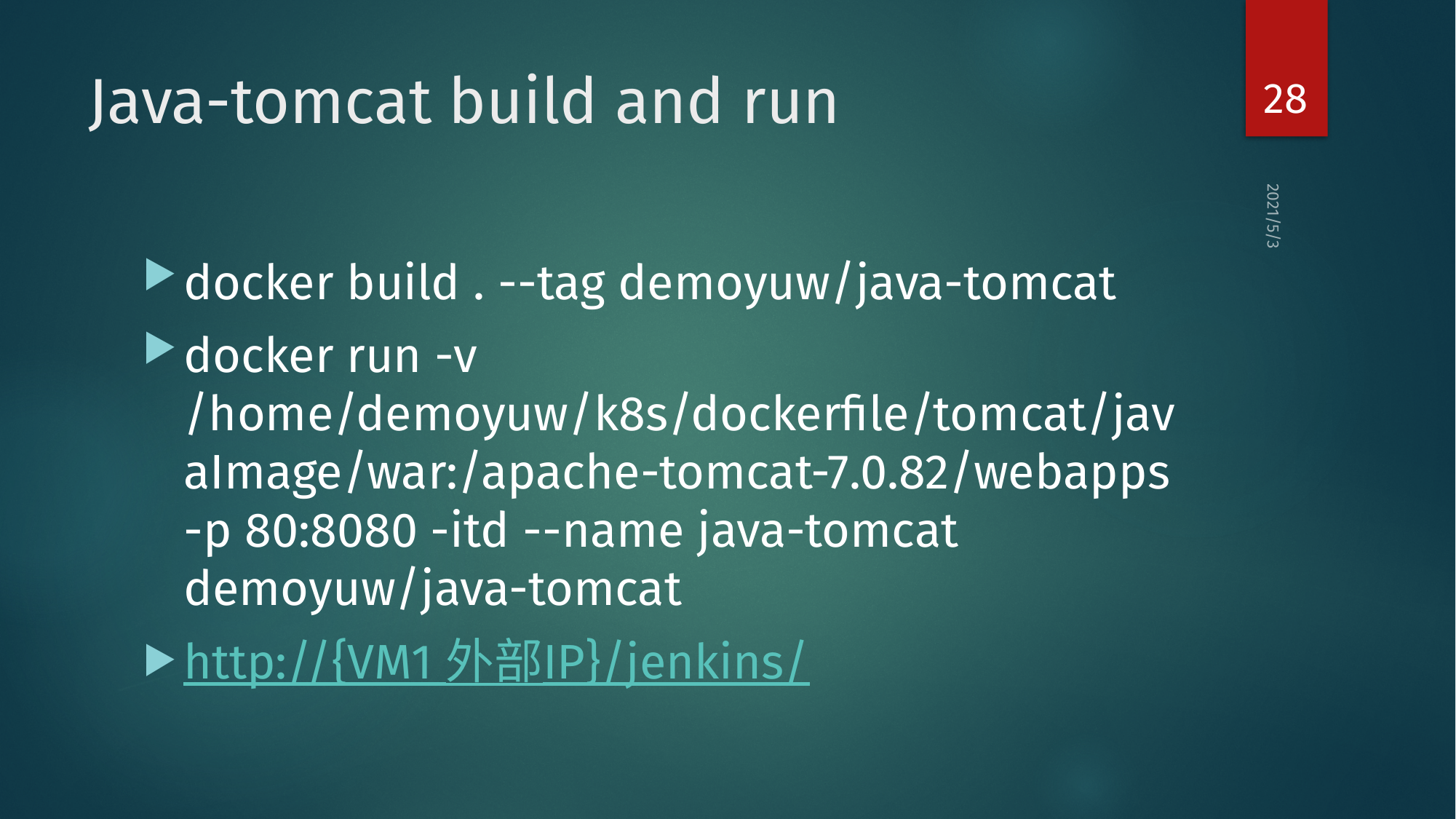

28
# Java-tomcat build and run
2021/5/3
docker build . --tag demoyuw/java-tomcat
docker run -v /home/demoyuw/k8s/dockerfile/tomcat/javaImage/war:/apache-tomcat-7.0.82/webapps -p 80:8080 -itd --name java-tomcat demoyuw/java-tomcat
http://{VM1 外部IP}/jenkins/